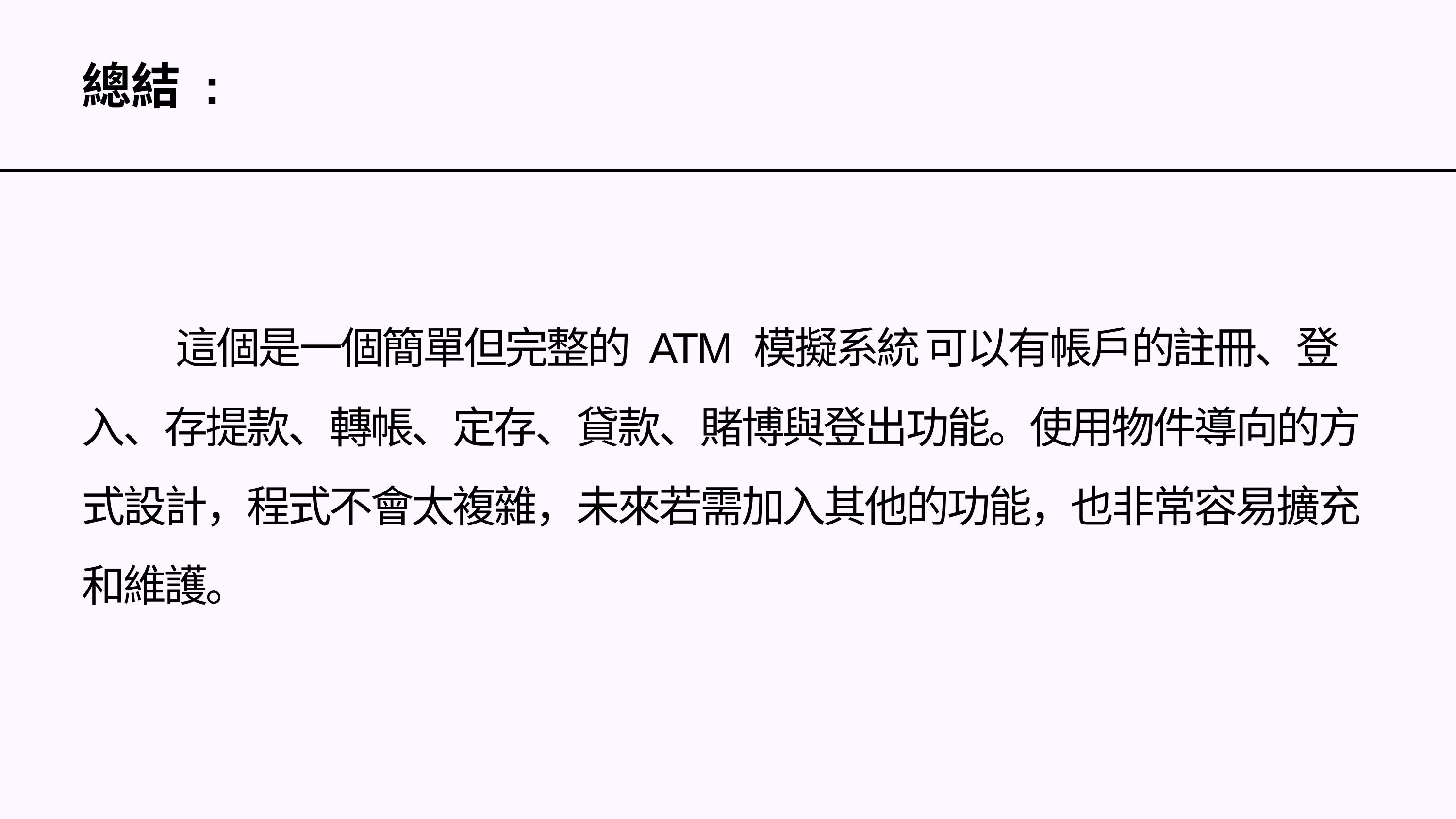

總結 :

           這個是一個簡單但完整的 ATM 模擬系統 可以有帳戶的註冊、登

入、存提款、轉帳、定存、貸款、賭博與登出功能。使用物件導向的方

式設計，程式不會太複雜，未來若需加入其他的功能，也非常容易擴充

和維護。